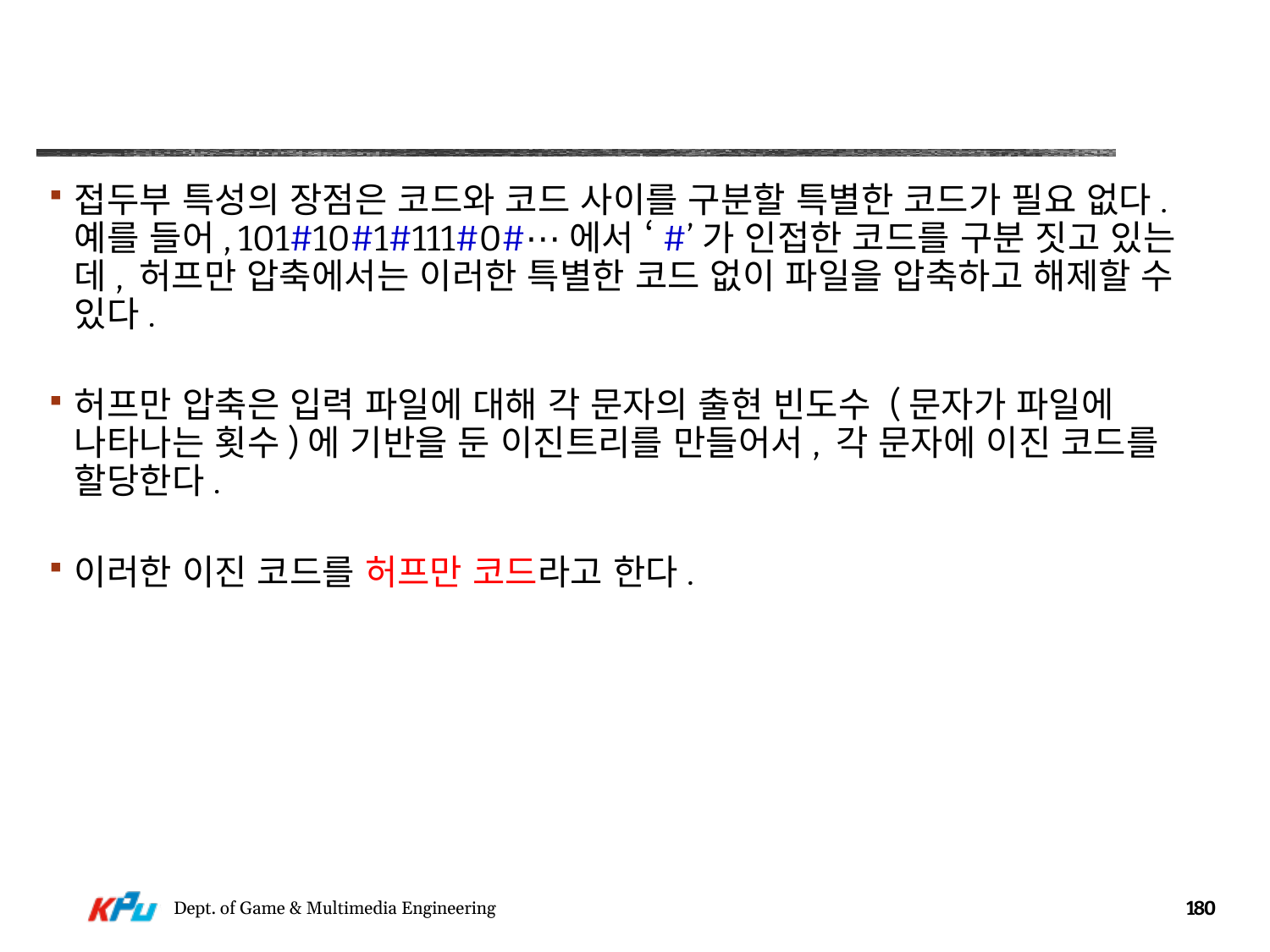

#
접두부 특성의 장점은 코드와 코드 사이를 구분할 특별한 코드가 필요 없다. 예를 들어, 101#10#1#111#0#⋯에서 ‘#’가 인접한 코드를 구분 짓고 있는데, 허프만 압축에서는 이러한 특별한 코드 없이 파일을 압축하고 해제할 수 있다.
허프만 압축은 입력 파일에 대해 각 문자의 출현 빈도수 (문자가 파일에 나타나는 횟수)에 기반을 둔 이진트리를 만들어서, 각 문자에 이진 코드를 할당한다.
이러한 이진 코드를 허프만 코드라고 한다.
Dept. of Game & Multimedia Engineering
180